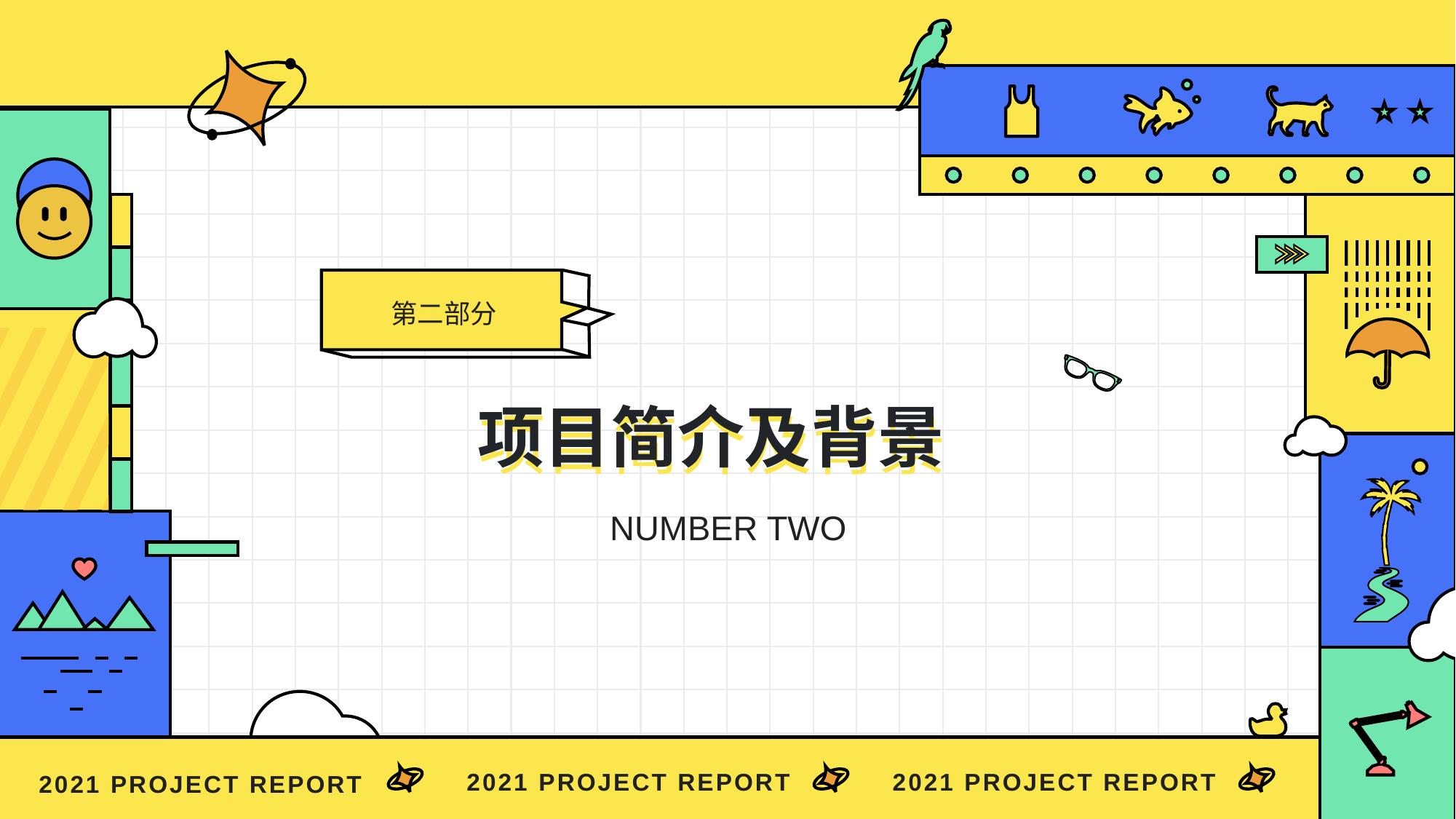

第二部分

项目简介及背景
项目简介及背景

NUMBER TWO

2021 project report
2021 project report
2021 project report